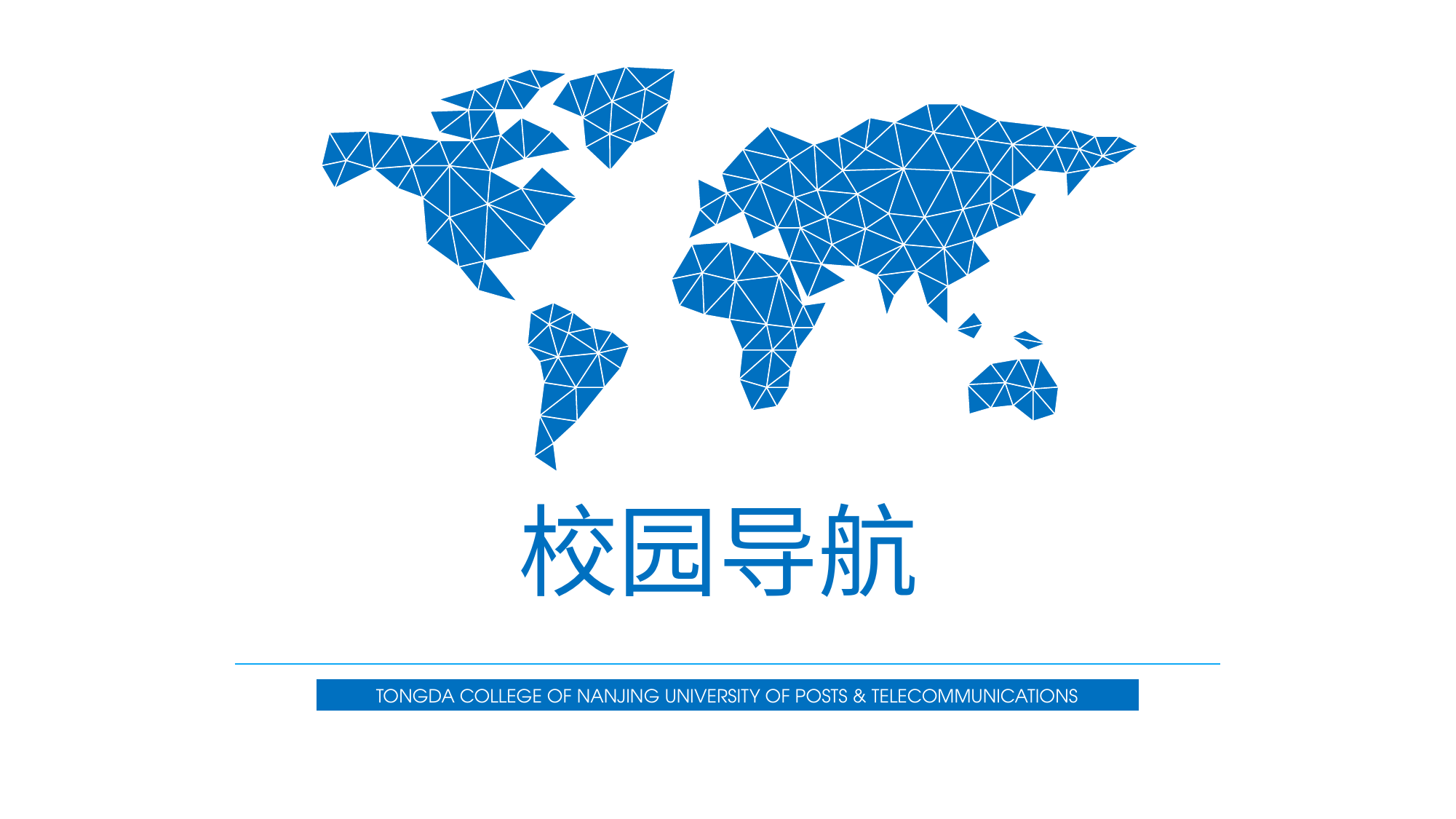

校园导航
TONGDA COLLEGE OF NANJING UNIVERSITY OF POSTS & TELECOMMUNICATIONS